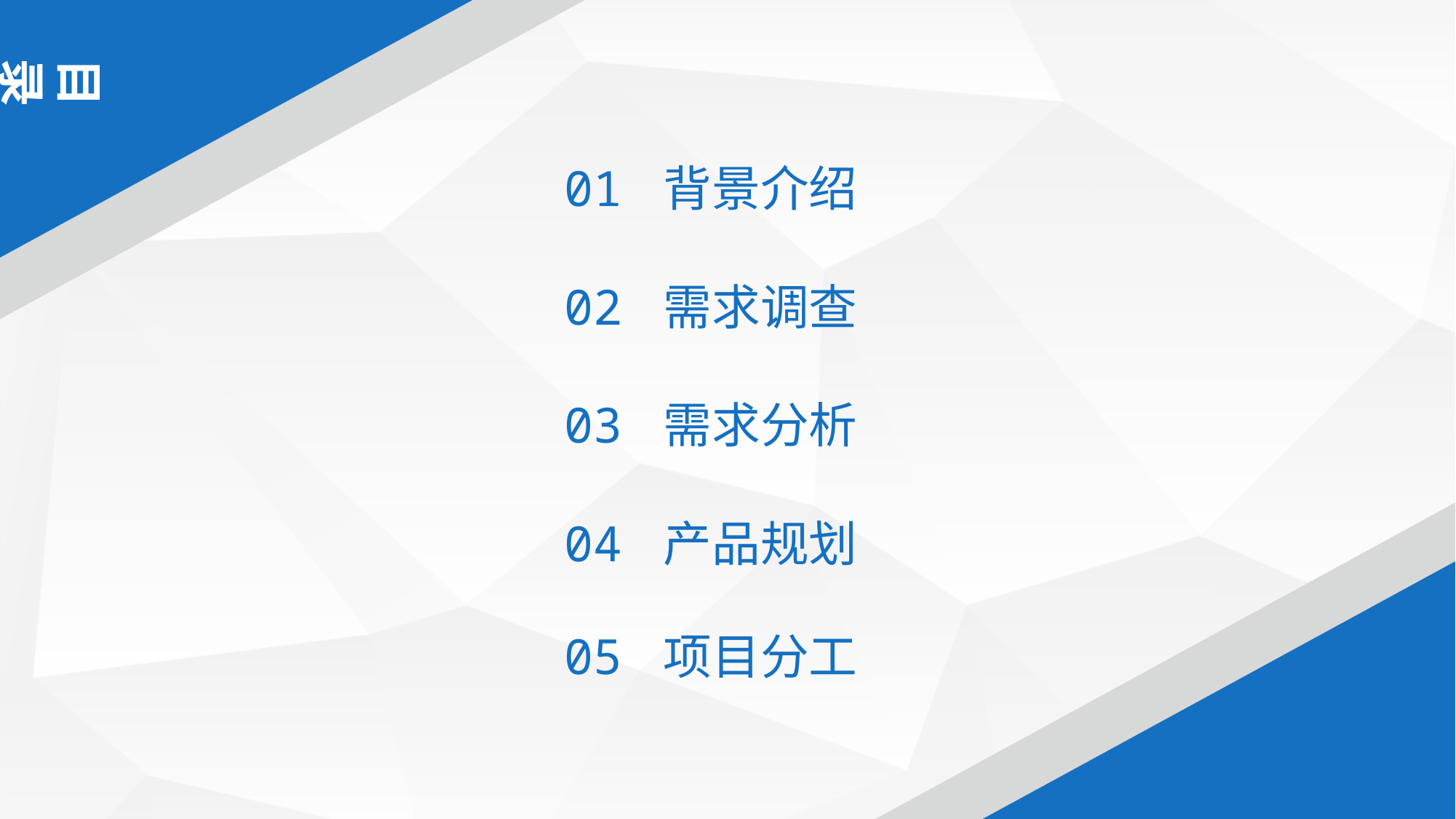

目录
01 背景介绍
02 需求调查

03 需求分析

04 产品规划
05 项目分工